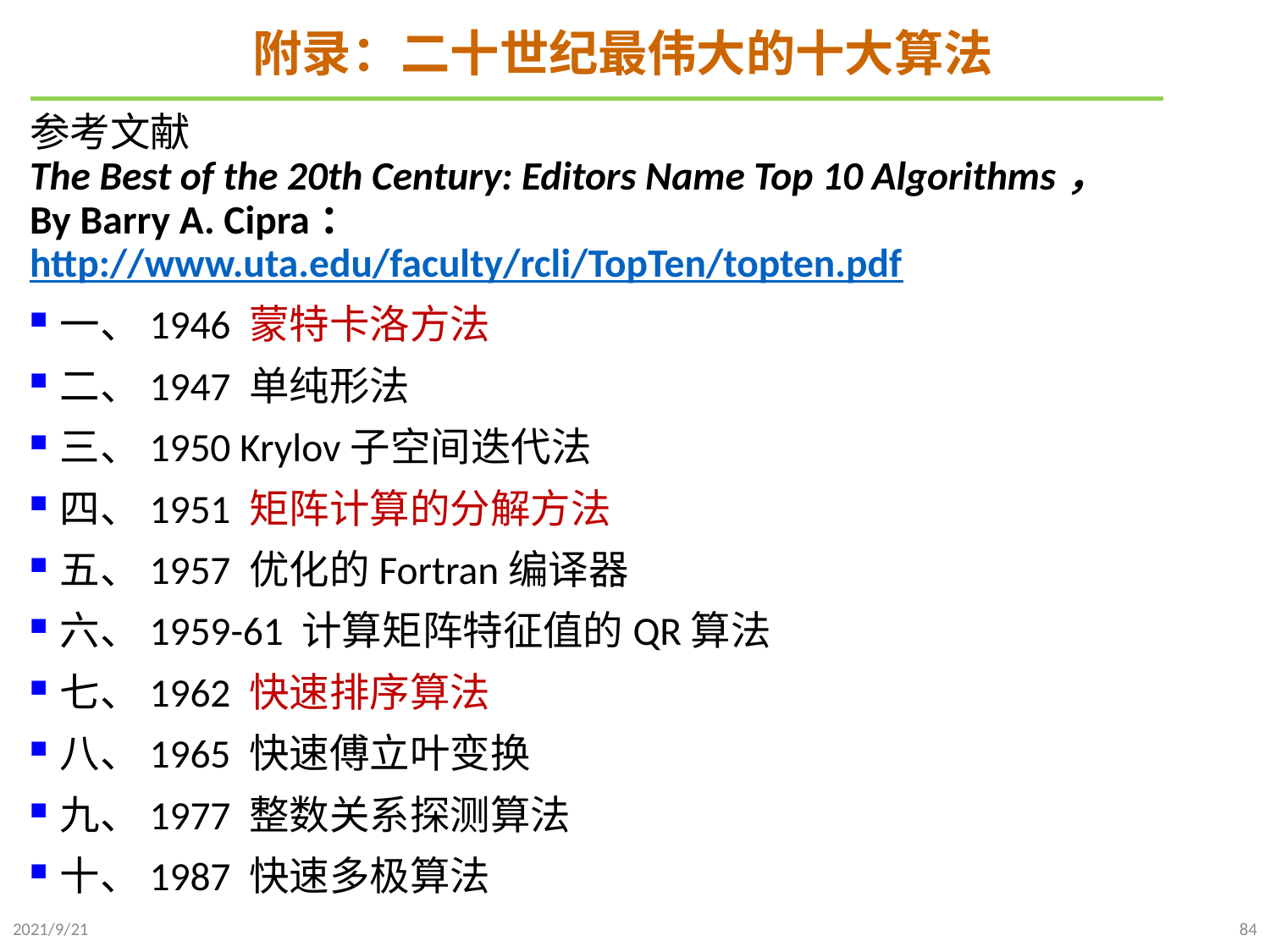

# 附录：二十世纪最伟大的十大算法
参考文献
The Best of the 20th Century: Editors Name Top 10 Algorithms，
By Barry A. Cipra：http://www.uta.edu/faculty/rcli/TopTen/topten.pdf
一、1946 蒙特卡洛方法
二、1947 单纯形法
三、1950 Krylov子空间迭代法
四、1951 矩阵计算的分解方法
五、1957 优化的Fortran编译器
六、1959-61 计算矩阵特征值的QR算法
七、1962 快速排序算法
八、1965 快速傅立叶变换
九、1977 整数关系探测算法
十、1987 快速多极算法

2021/9/21
84